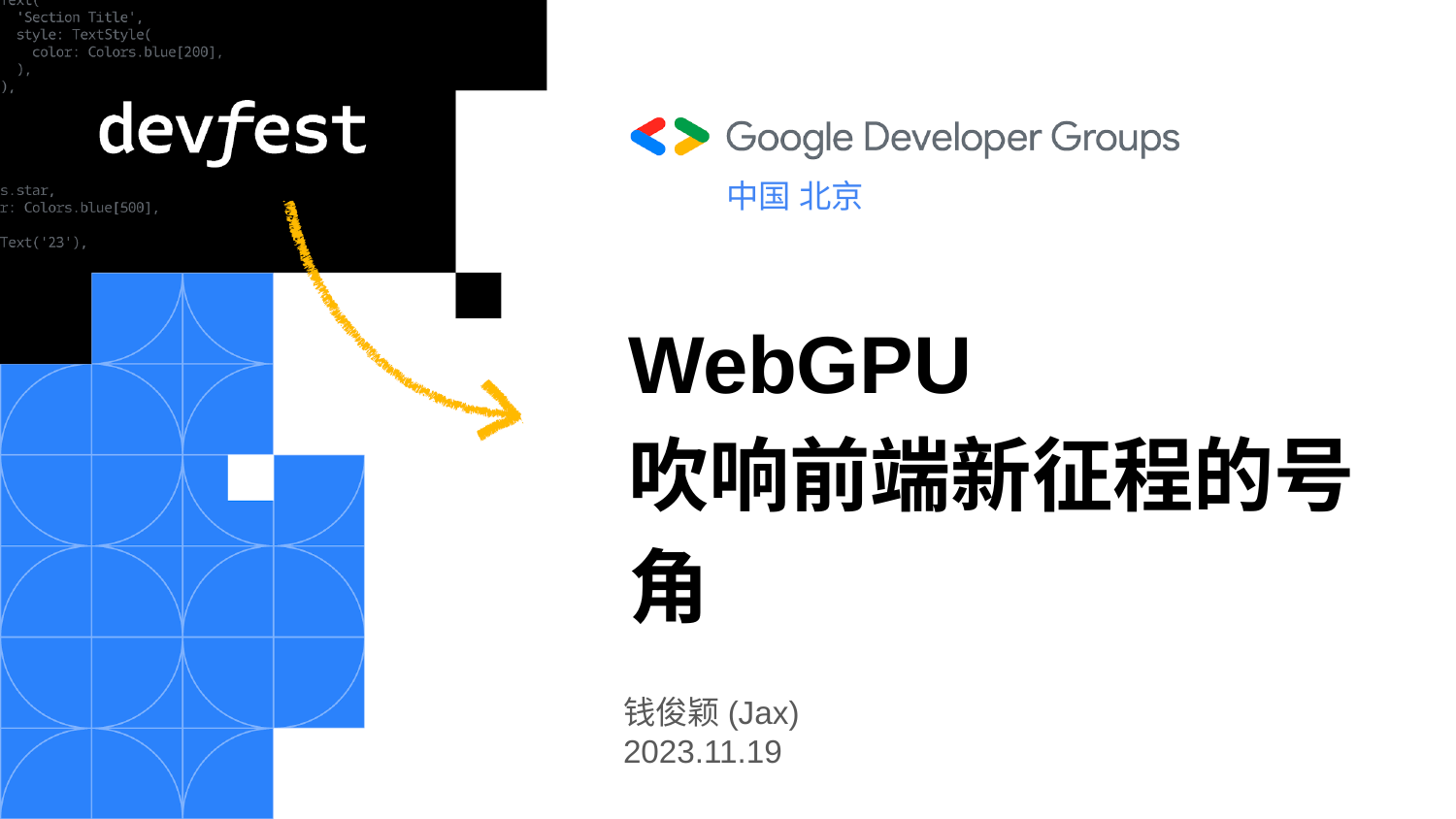

中国 北京
# WebGPU 吹响前端新征程的号角
钱俊颖(Jax)
2023.11.19